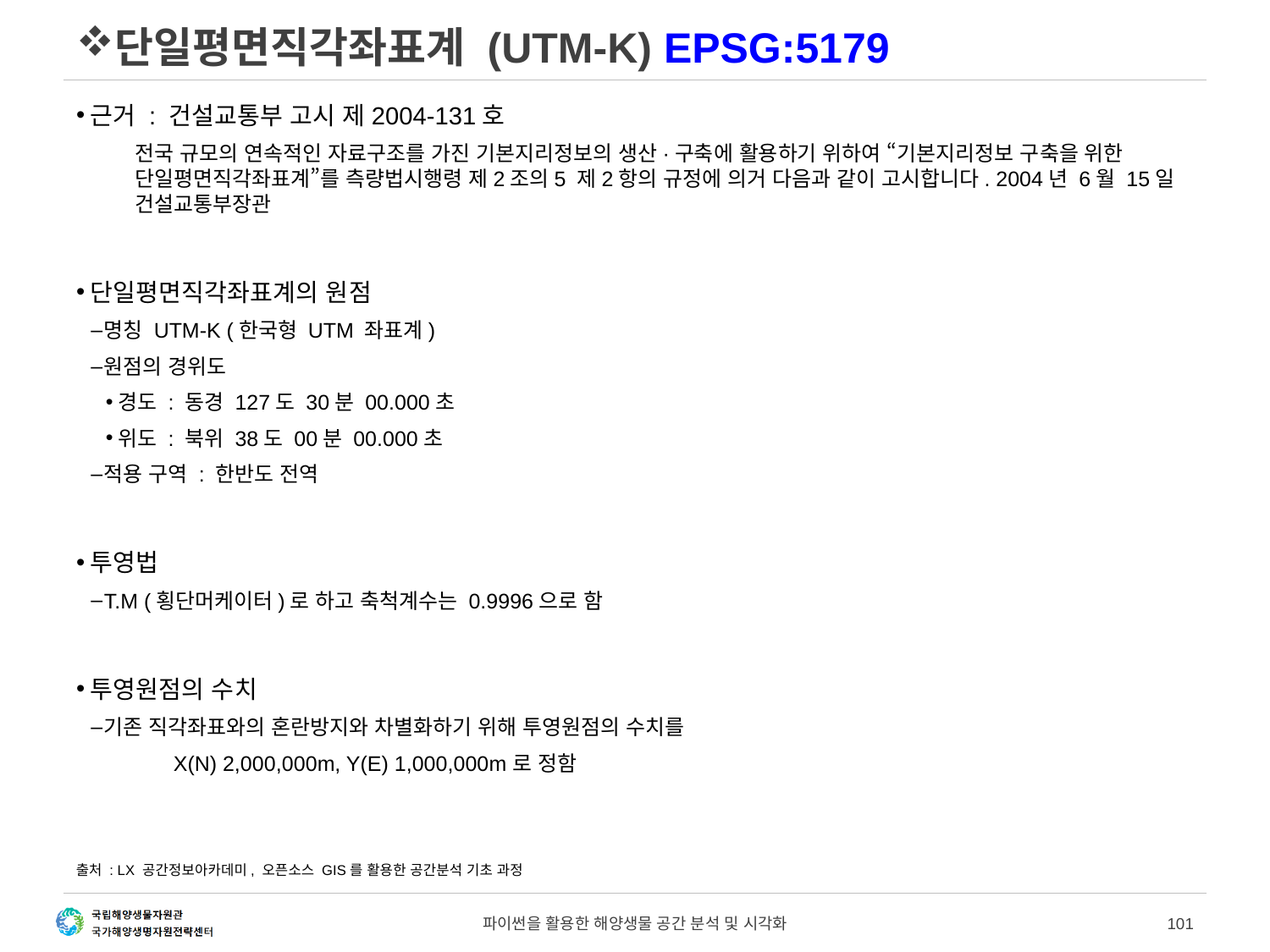

# 단일평면직각좌표계 (UTM-K) EPSG:5179
근거 : 건설교통부 고시 제2004-131호
전국 규모의 연속적인 자료구조를 가진 기본지리정보의 생산·구축에 활용하기 위하여 “기본지리정보 구축을 위한 단일평면직각좌표계”를 측량법시행령 제2조의5 제2항의 규정에 의거 다음과 같이 고시합니다. 2004년 6월 15일 건설교통부장관

단일평면직각좌표계의 원점
명칭 UTM-K (한국형 UTM 좌표계)
원점의 경위도
경도 : 동경 127도 30분 00.000초
위도 : 북위 38도 00분 00.000초
적용 구역 : 한반도 전역

투영법
T.M (횡단머케이터)로 하고 축척계수는 0.9996으로 함

투영원점의 수치
기존 직각좌표와의 혼란방지와 차별화하기 위해 투영원점의 수치를
X(N) 2,000,000m, Y(E) 1,000,000m로 정함
출처 : LX 공간정보아카데미, 오픈소스 GIS를 활용한 공간분석 기초 과정
파이썬을 활용한 해양생물 공간 분석 및 시각화
101